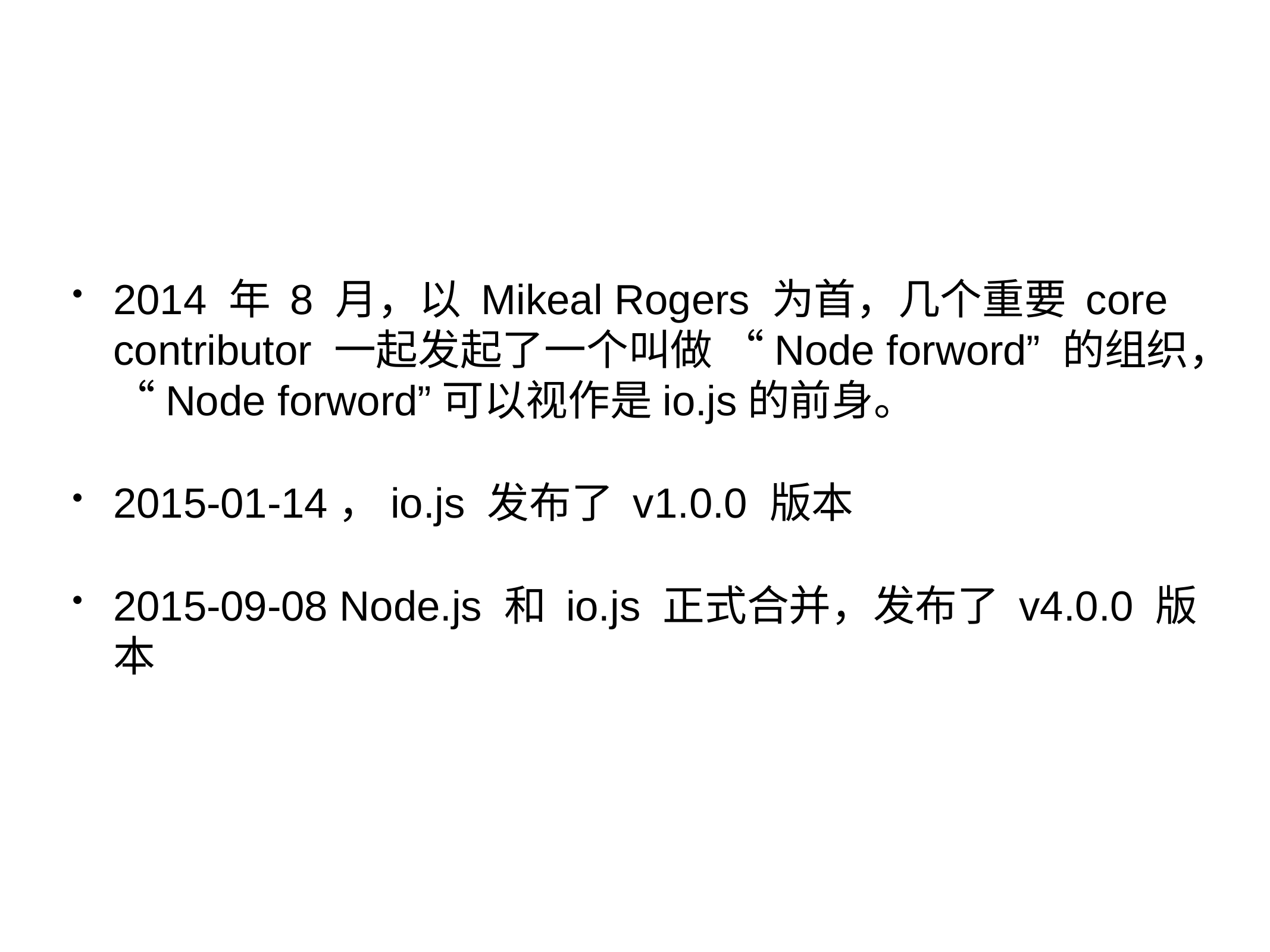

2014 年 8 月，以 Mikeal Rogers 为首，几个重要 core contributor 一起发起了一个叫做 “Node forword” 的组织，“Node forword”可以视作是io.js的前身。
2015-01-14，io.js 发布了 v1.0.0 版本
2015-09-08 Node.js 和 io.js 正式合并，发布了 v4.0.0 版本